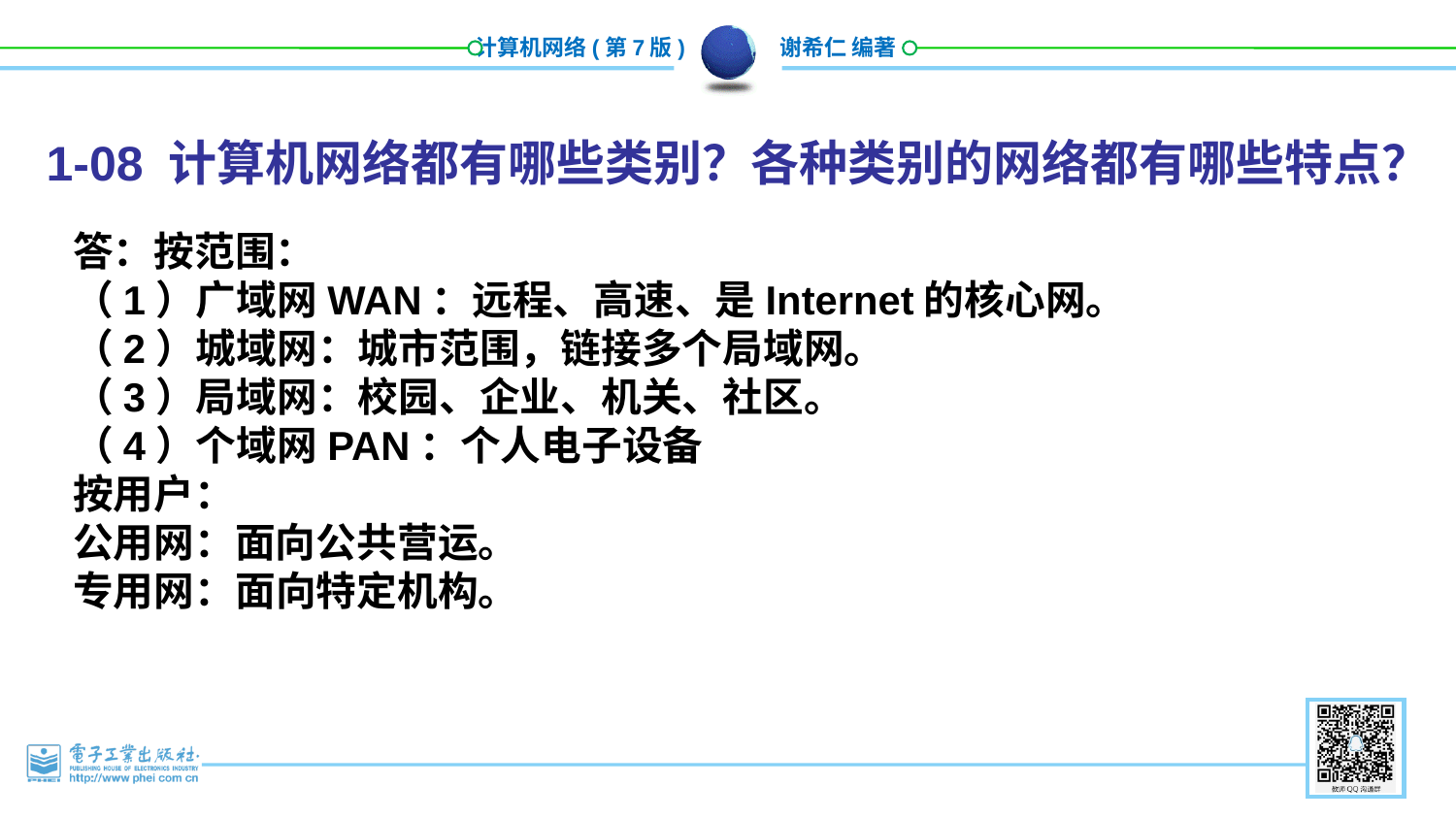

1-08 计算机网络都有哪些类别？各种类别的网络都有哪些特点？
答：按范围：
（1）广域网WAN：远程、高速、是Internet的核心网。
（2）城域网：城市范围，链接多个局域网。
（3）局域网：校园、企业、机关、社区。
（4）个域网PAN：个人电子设备
按用户：
公用网：面向公共营运。
专用网：面向特定机构。